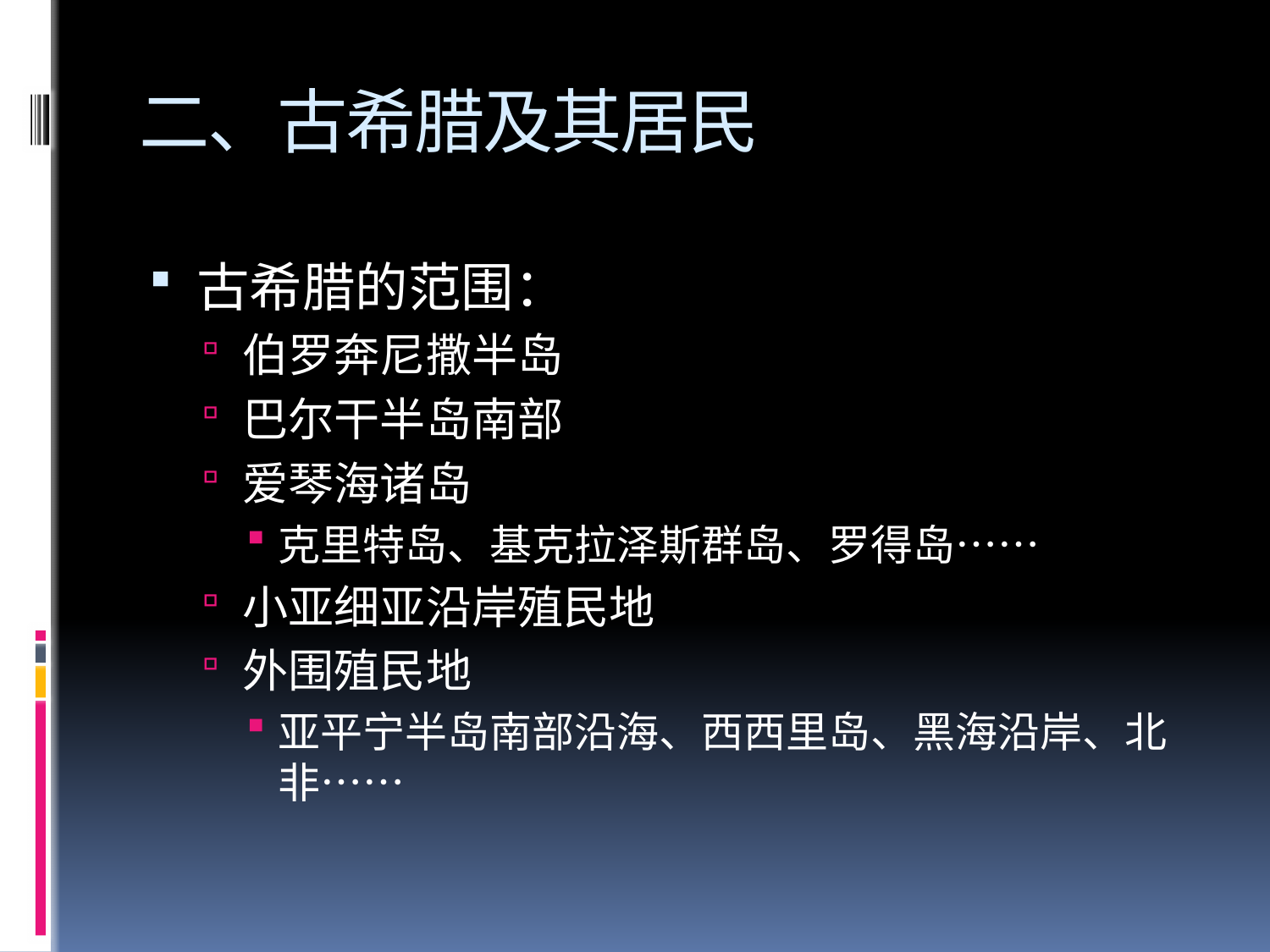

# 二、古希腊及其居民
古希腊的范围：
伯罗奔尼撒半岛
巴尔干半岛南部
爱琴海诸岛
克里特岛、基克拉泽斯群岛、罗得岛……
小亚细亚沿岸殖民地
外围殖民地
亚平宁半岛南部沿海、西西里岛、黑海沿岸、北非……